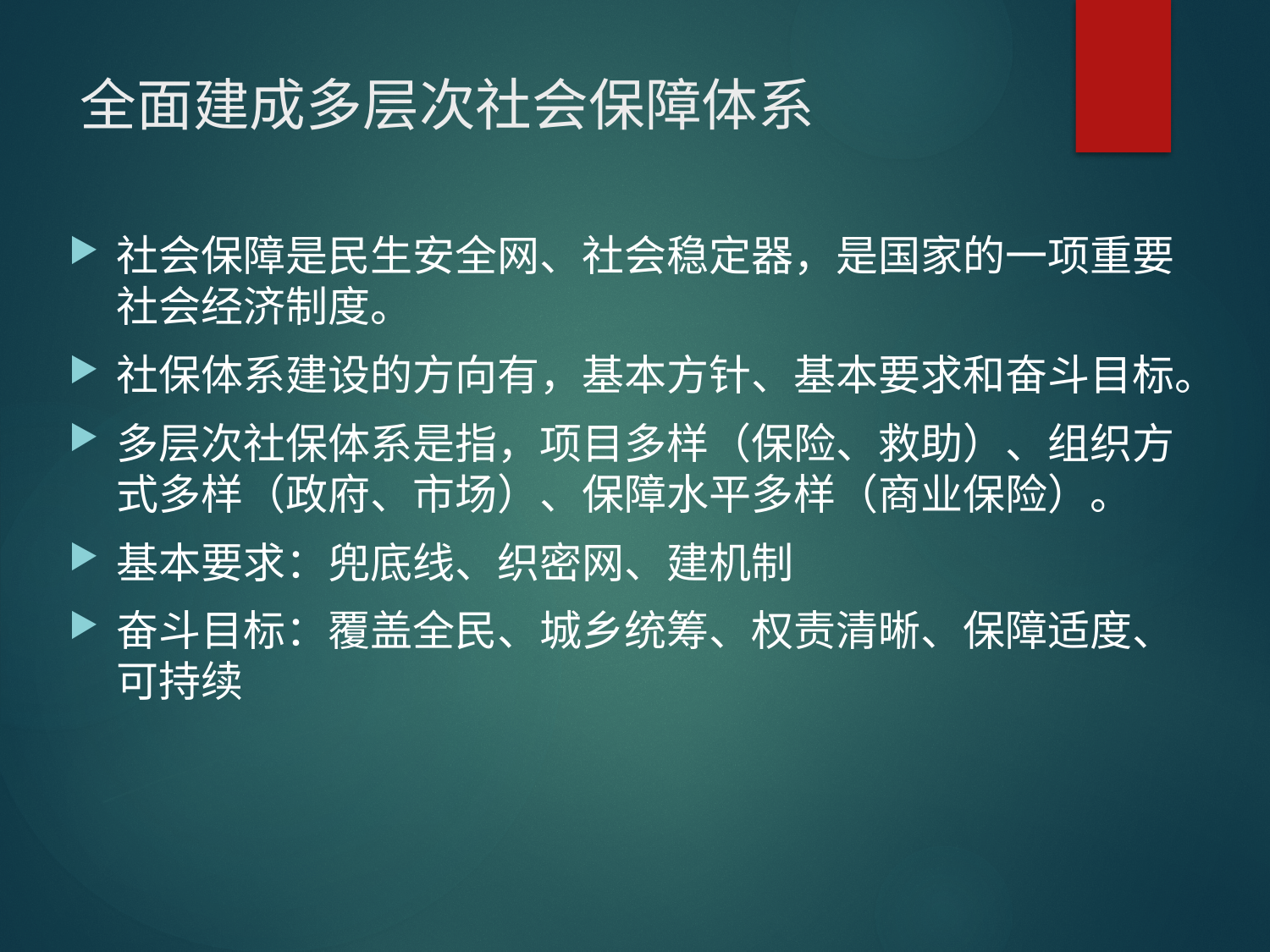

# 全面建成多层次社会保障体系
社会保障是民生安全网、社会稳定器，是国家的一项重要社会经济制度。
社保体系建设的方向有，基本方针、基本要求和奋斗目标。
多层次社保体系是指，项目多样（保险、救助）、组织方式多样（政府、市场）、保障水平多样（商业保险）。
基本要求：兜底线、织密网、建机制
奋斗目标：覆盖全民、城乡统筹、权责清晰、保障适度、可持续